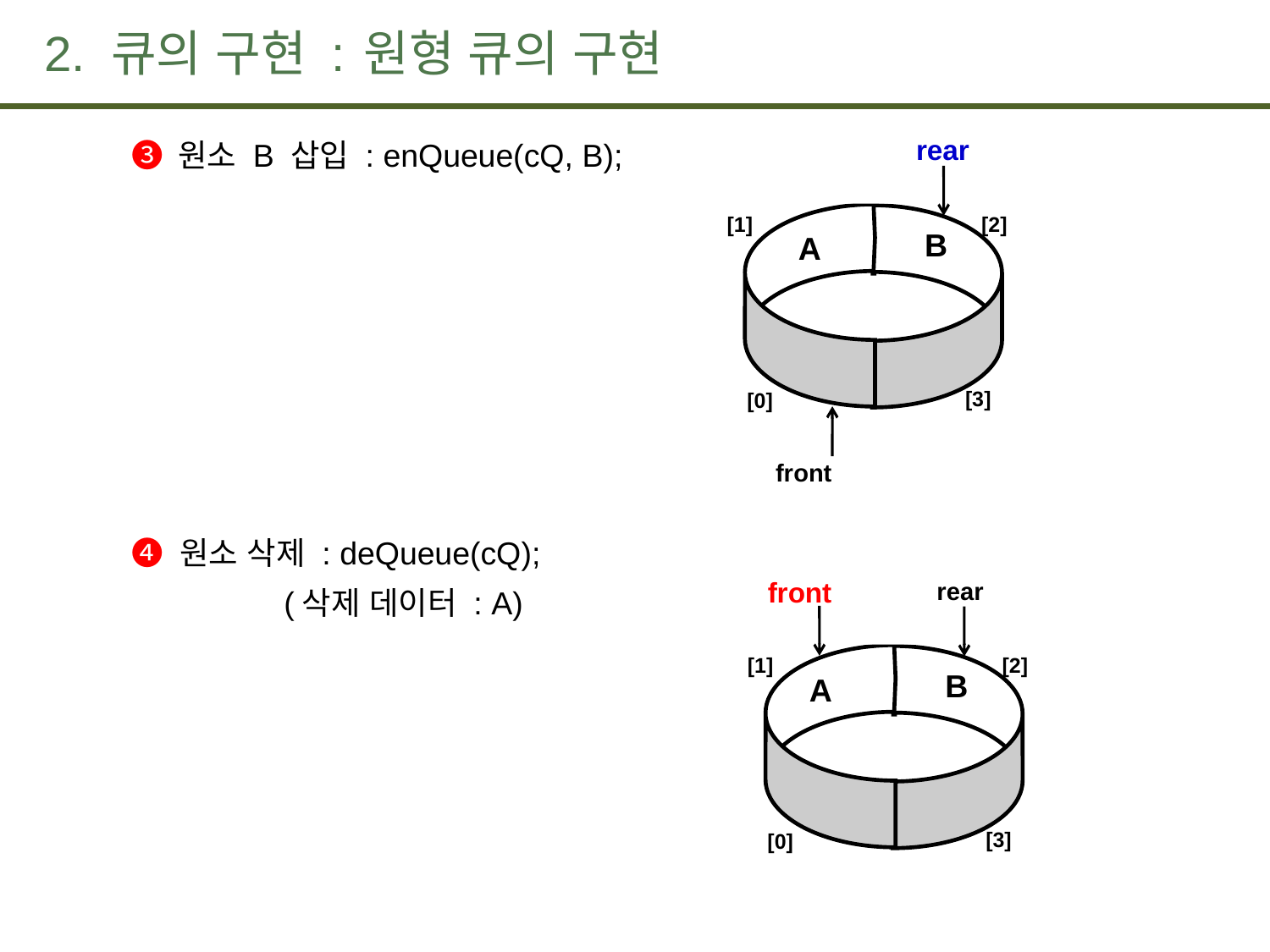

# 2. 큐의 구현 : 원형 큐의 구현
➌ 원소 B 삽입 : enQueue(cQ, B);

➍ 원소 삭제 : deQueue(cQ);
		(삭제 데이터 : A)

rear

[1]
[2]
B
A
[3]
[0]

front
rear

front

[1]
[2]
B
A
[3]
[0]